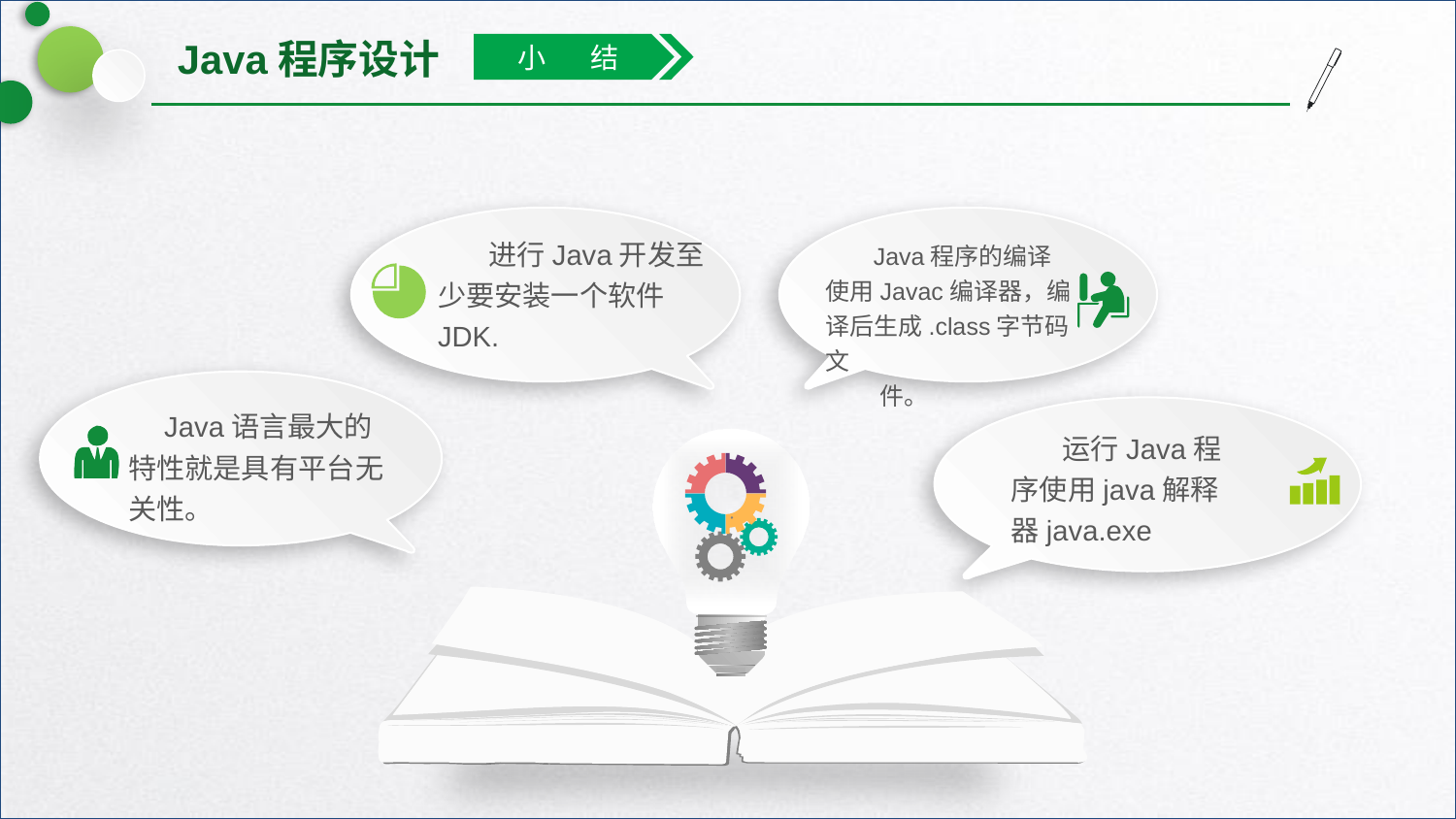

小       结

       进行Java开发至少要安装一个软件JDK.
       Java程序的编译使用Javac编译器，编译后生成.class字节码文
         件。

    Java语言最大的特性就是具有平台无关性。

      运行Java程序使用java解释器java.exe